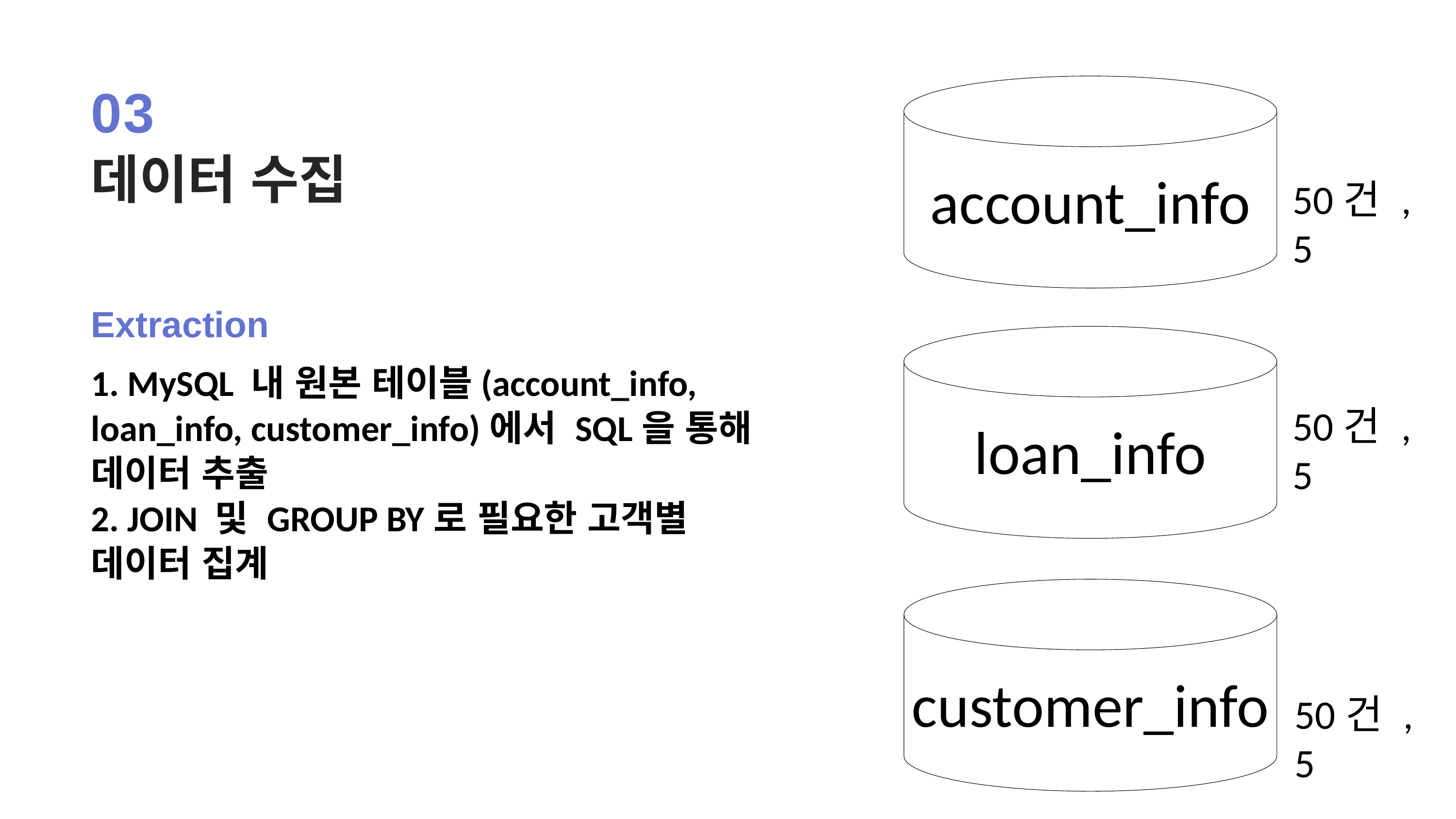

03
account_info
데이터 수집
50건 , 5
Extraction
loan_info
1. MySQL 내 원본 테이블(account_info, loan_info, customer_info)에서 SQL을 통해 데이터 추출
2. JOIN 및 GROUP BY로 필요한 고객별 데이터 집계
50건 , 5
customer_info
50건 , 5